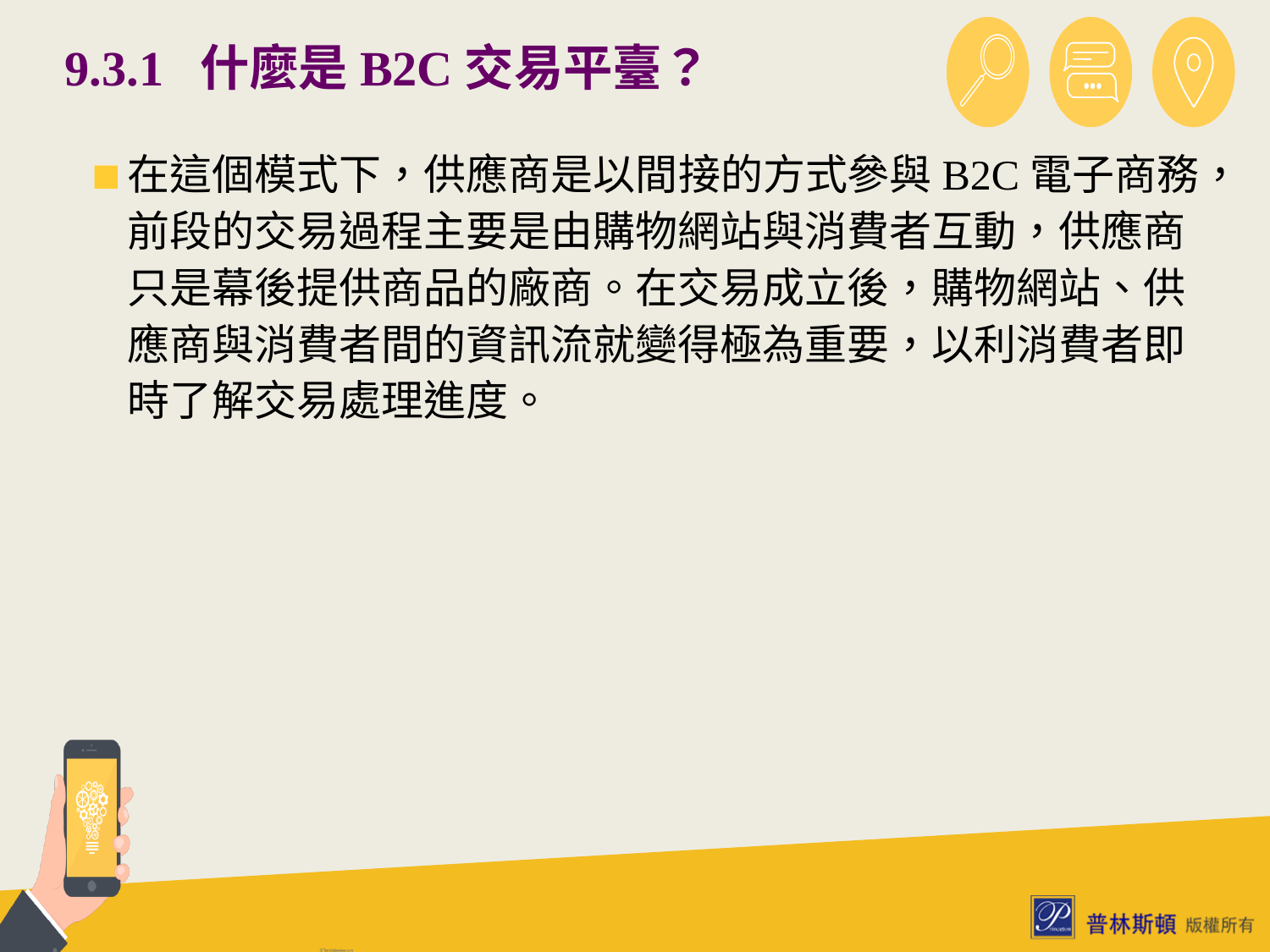

# 9.3.1  什麼是B2C交易平臺？
在這個模式下，供應商是以間接的方式參與B2C電子商務，前段的交易過程主要是由購物網站與消費者互動，供應商只是幕後提供商品的廠商。在交易成立後，購物網站、供應商與消費者間的資訊流就變得極為重要，以利消費者即時了解交易處理進度。